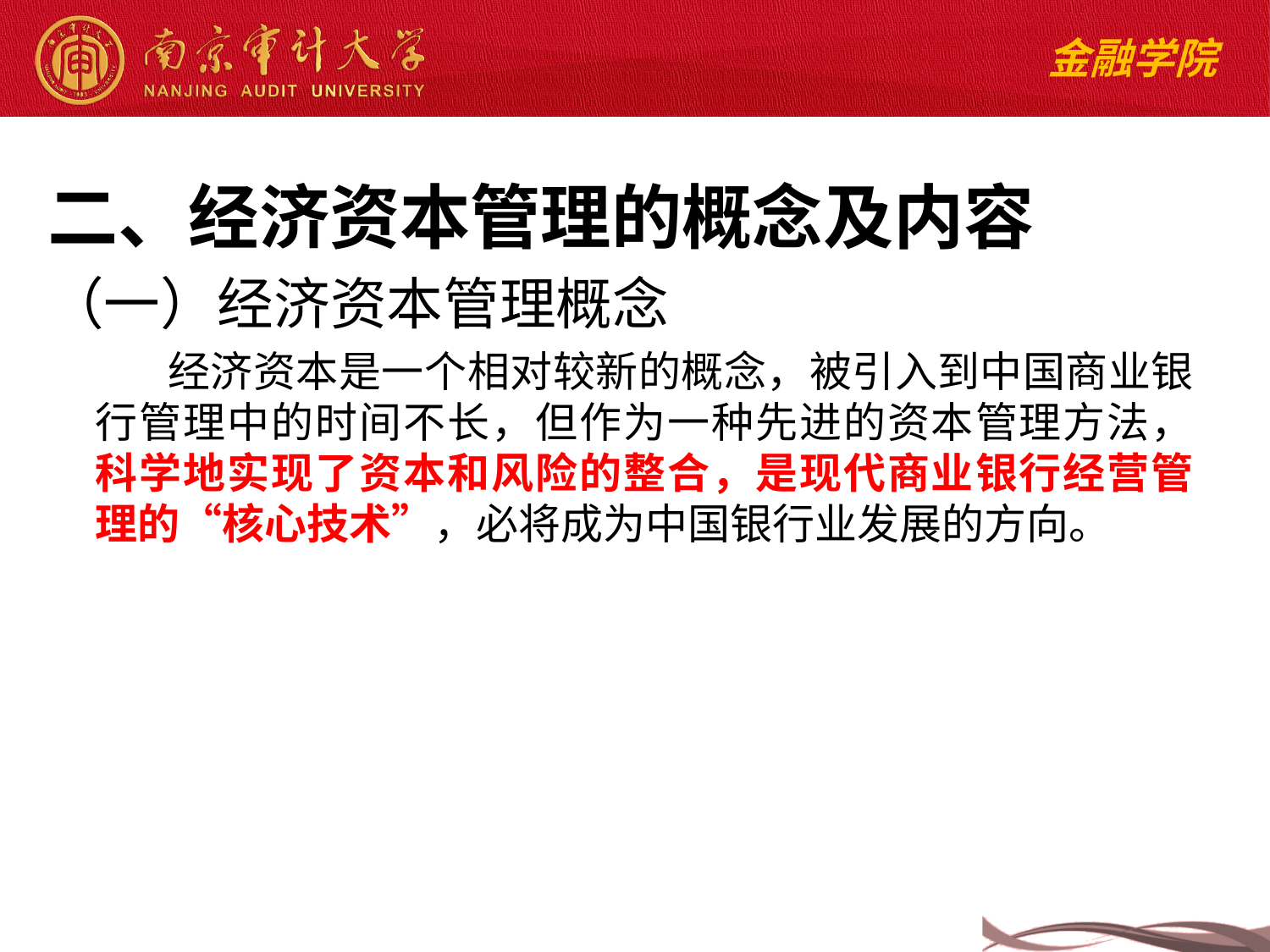

二、经济资本管理的概念及内容
（一）经济资本管理概念
           经济资本是一个相对较新的概念，被引入到中国商业银行管理中的时间不长，但作为一种先进的资本管理方法，科学地实现了资本和风险的整合，是现代商业银行经营管理的“核心技术”，必将成为中国银行业发展的方向。